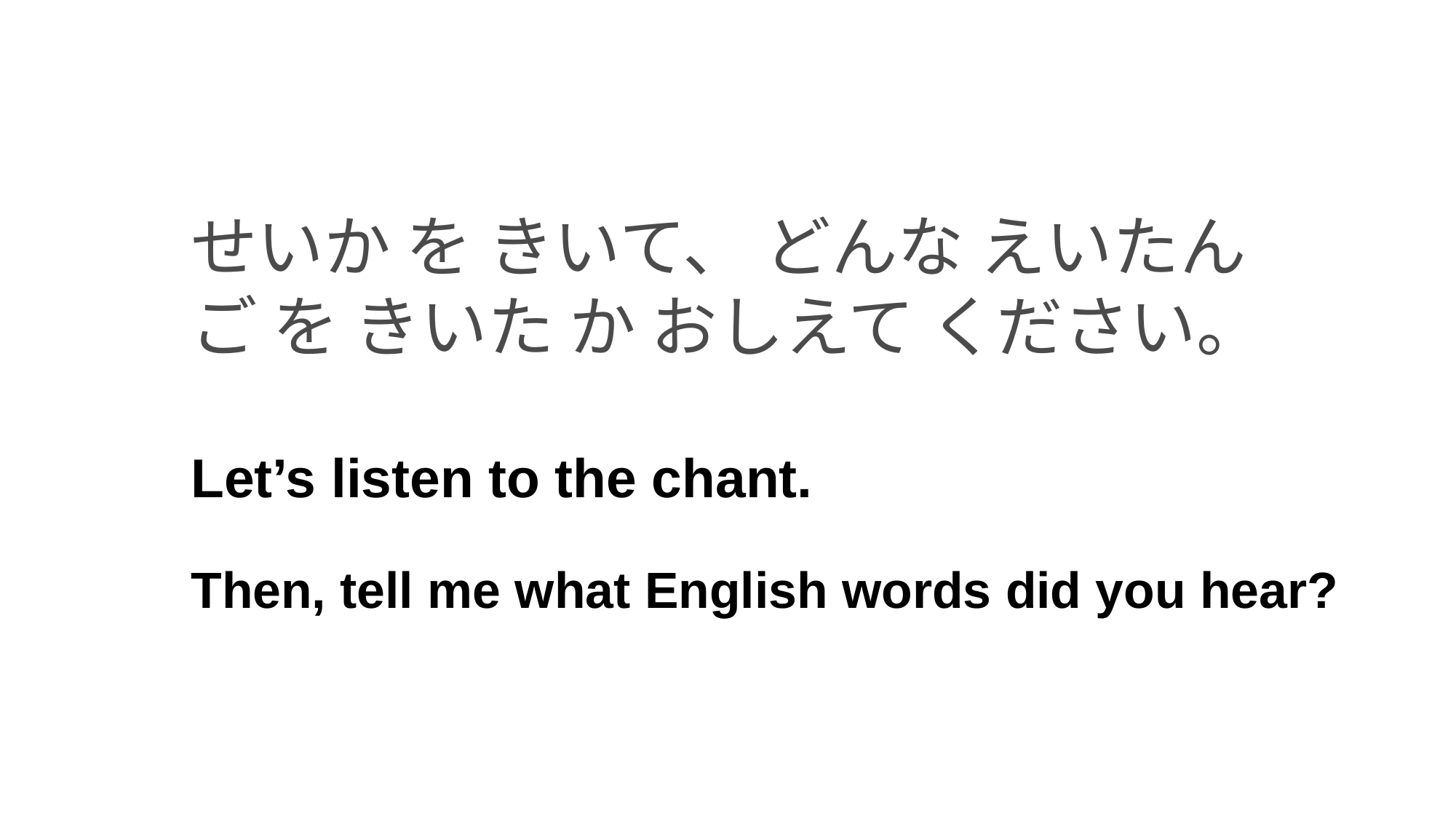

せいか を きいて、 どんな えいたんご を きいた か おしえて ください。
Let’s listen to the chant.
# Then, tell me what English words did you hear?